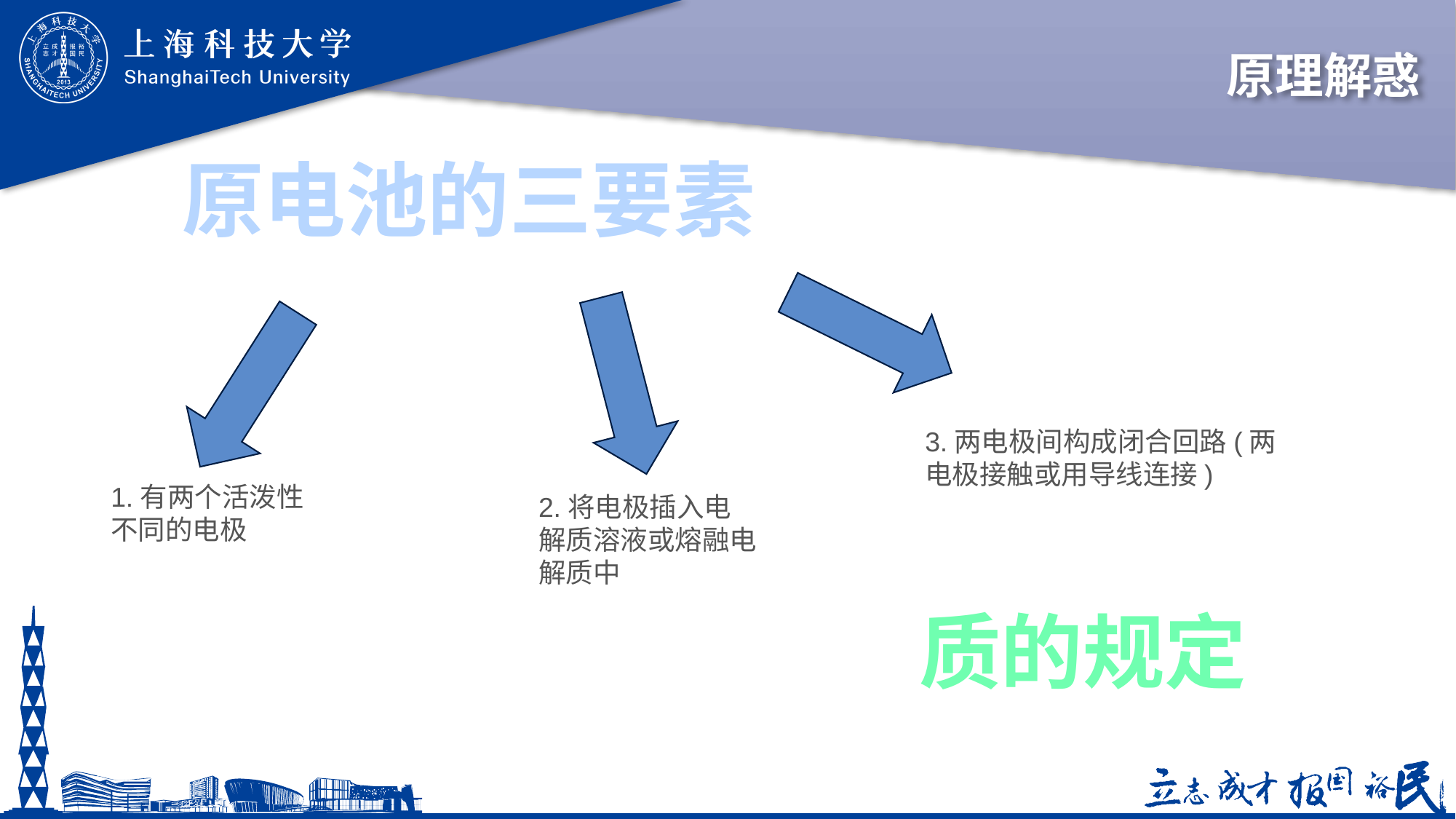

# 原理解惑
原电池的三要素

3.两电极间构成闭合回路(两电极接触或用导线连接)
1.有两个活泼性不同的电极
2.将电极插入电解质溶液或熔融电解质中
质的规定